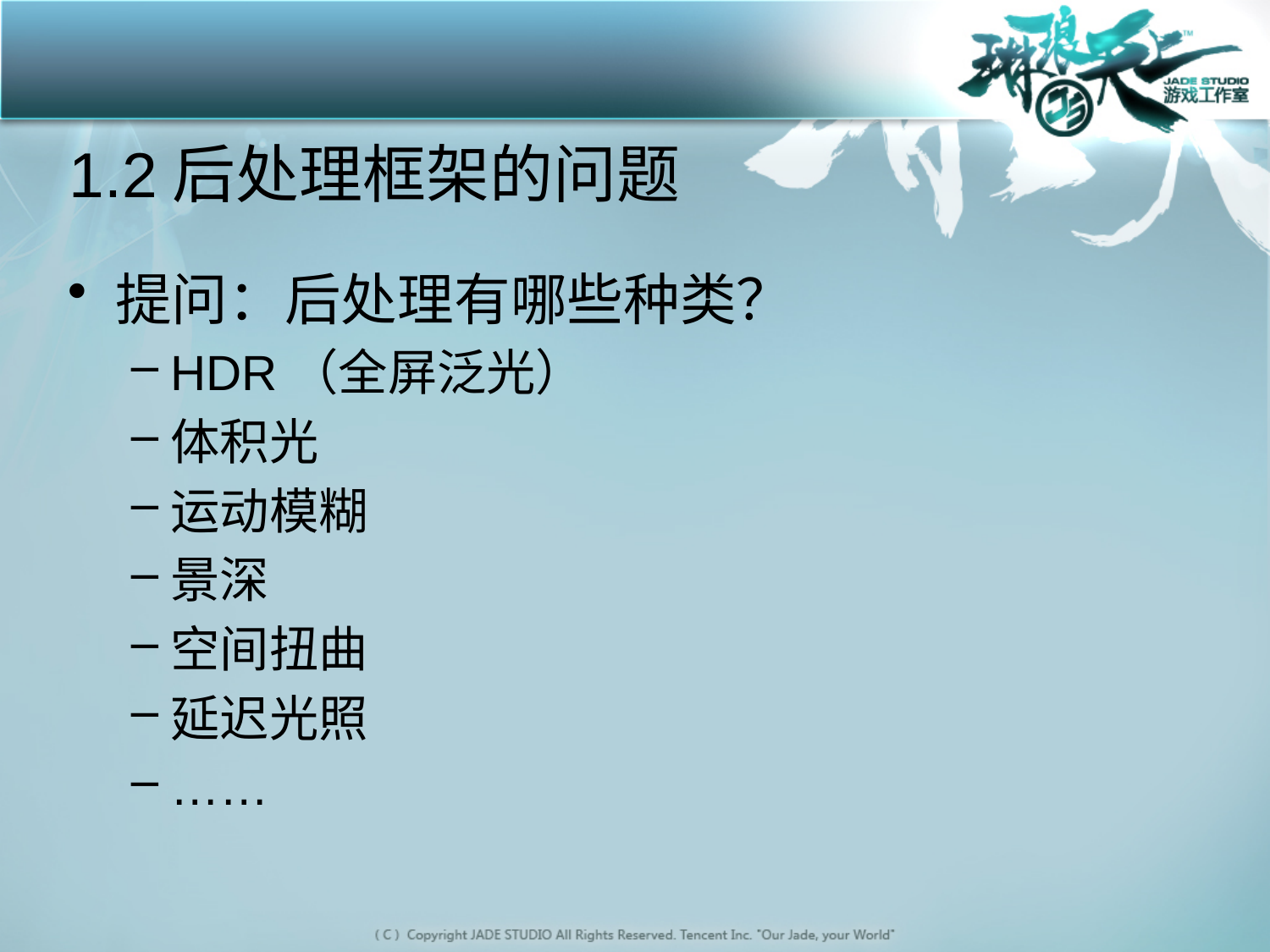

# 1.2后处理框架的问题
提问：后处理有哪些种类？
HDR（全屏泛光）
体积光
运动模糊
景深
空间扭曲
延迟光照
……